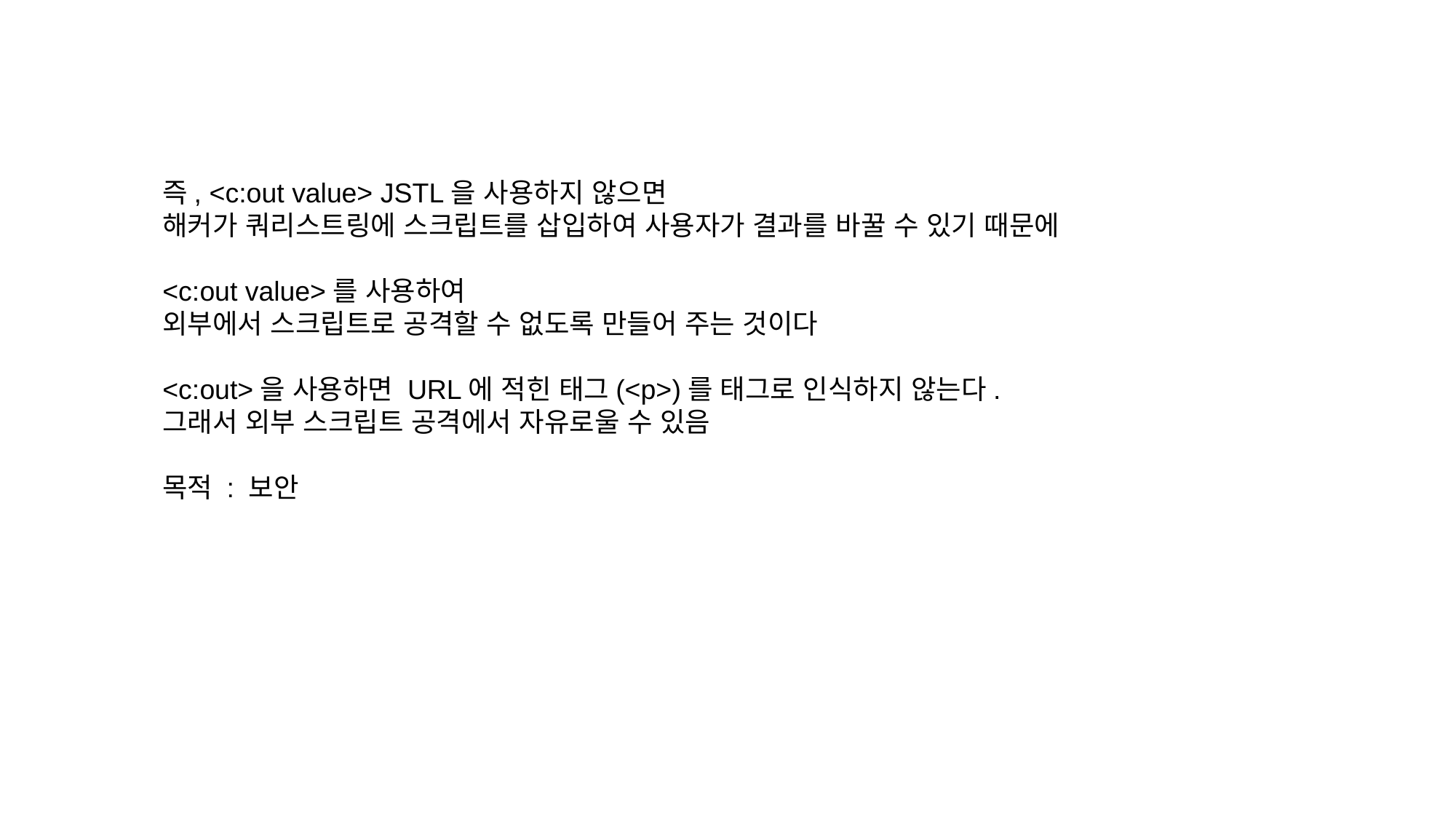

즉, <c:out value> JSTL을 사용하지 않으면
해커가 쿼리스트링에 스크립트를 삽입하여 사용자가 결과를 바꿀 수 있기 때문에

<c:out value>를 사용하여
외부에서 스크립트로 공격할 수 없도록 만들어 주는 것이다

<c:out>을 사용하면 URL에 적힌 태그(<p>)를 태그로 인식하지 않는다.
그래서 외부 스크립트 공격에서 자유로울 수 있음

목적 : 보안